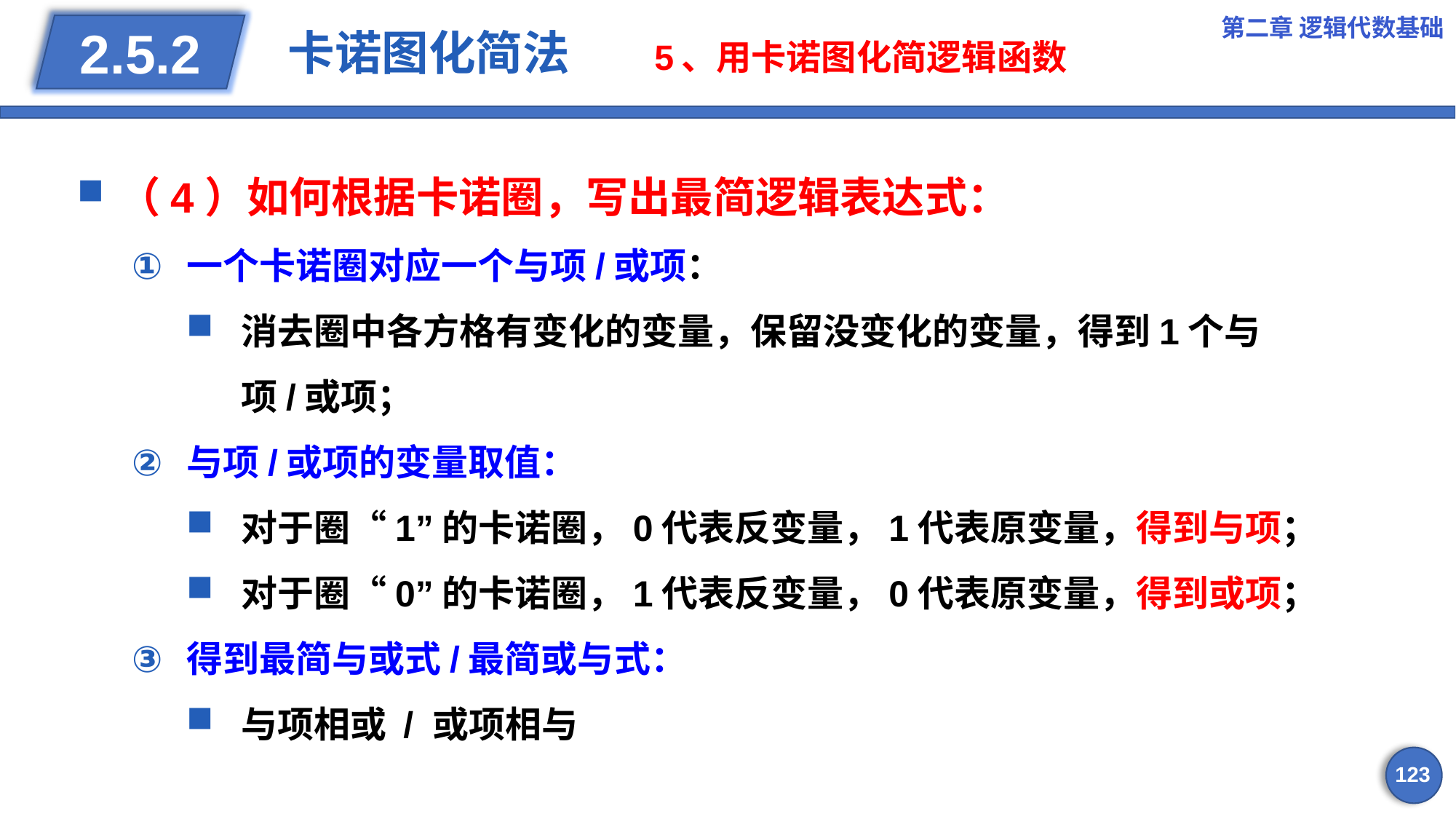

第二章 逻辑代数基础
# 卡诺图化简法       5、用卡诺图化简逻辑函数
2.5.2
（4）如何根据卡诺圈，写出最简逻辑表达式：
一个卡诺圈对应一个与项/或项：
消去圈中各方格有变化的变量，保留没变化的变量，得到1个与项/或项；
与项/或项的变量取值：
对于圈“1”的卡诺圈，0代表反变量，1代表原变量，得到与项；
对于圈“0”的卡诺圈，1代表反变量，0代表原变量，得到或项；
得到最简与或式/最简或与式：
与项相或 / 或项相与
123